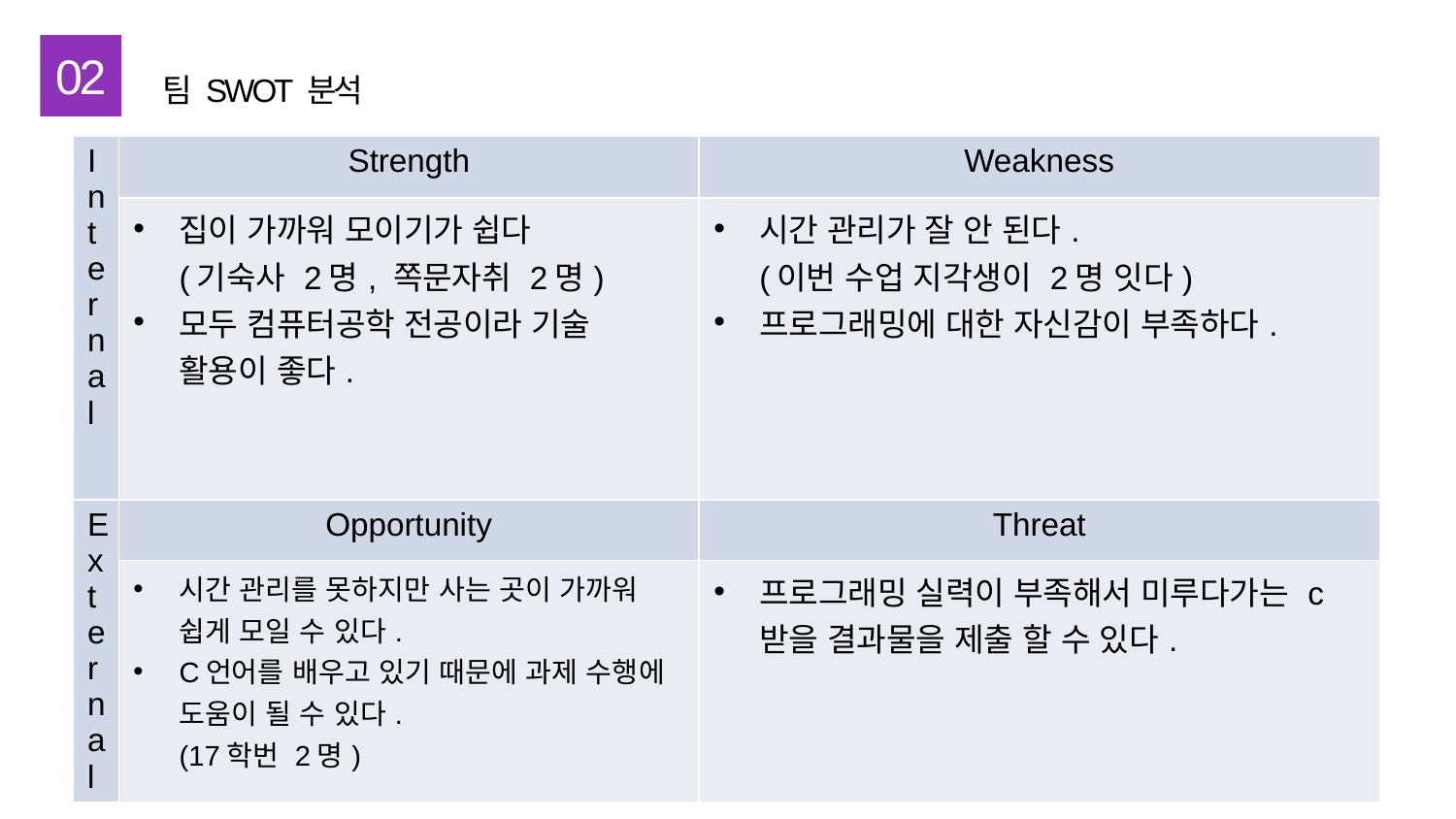

02
팀 SWOT 분석
| Internal | Strength | Weakness |
| --- | --- | --- |
|  | 집이 가까워 모이기가 쉽다 (기숙사 2명, 쪽문자취 2명) 모두 컴퓨터공학 전공이라 기술 활용이 좋다. | 시간 관리가 잘 안 된다. (이번 수업 지각생이 2명 잇다) 프로그래밍에 대한 자신감이 부족하다. |
| External | Opportunity | Threat |
|  | 시간 관리를 못하지만 사는 곳이 가까워 쉽게 모일 수 있다. C언어를 배우고 있기 때문에 과제 수행에 도움이 될 수 있다. (17학번 2명) | 프로그래밍 실력이 부족해서 미루다가는 c받을 결과물을 제출 할 수 있다. |

7